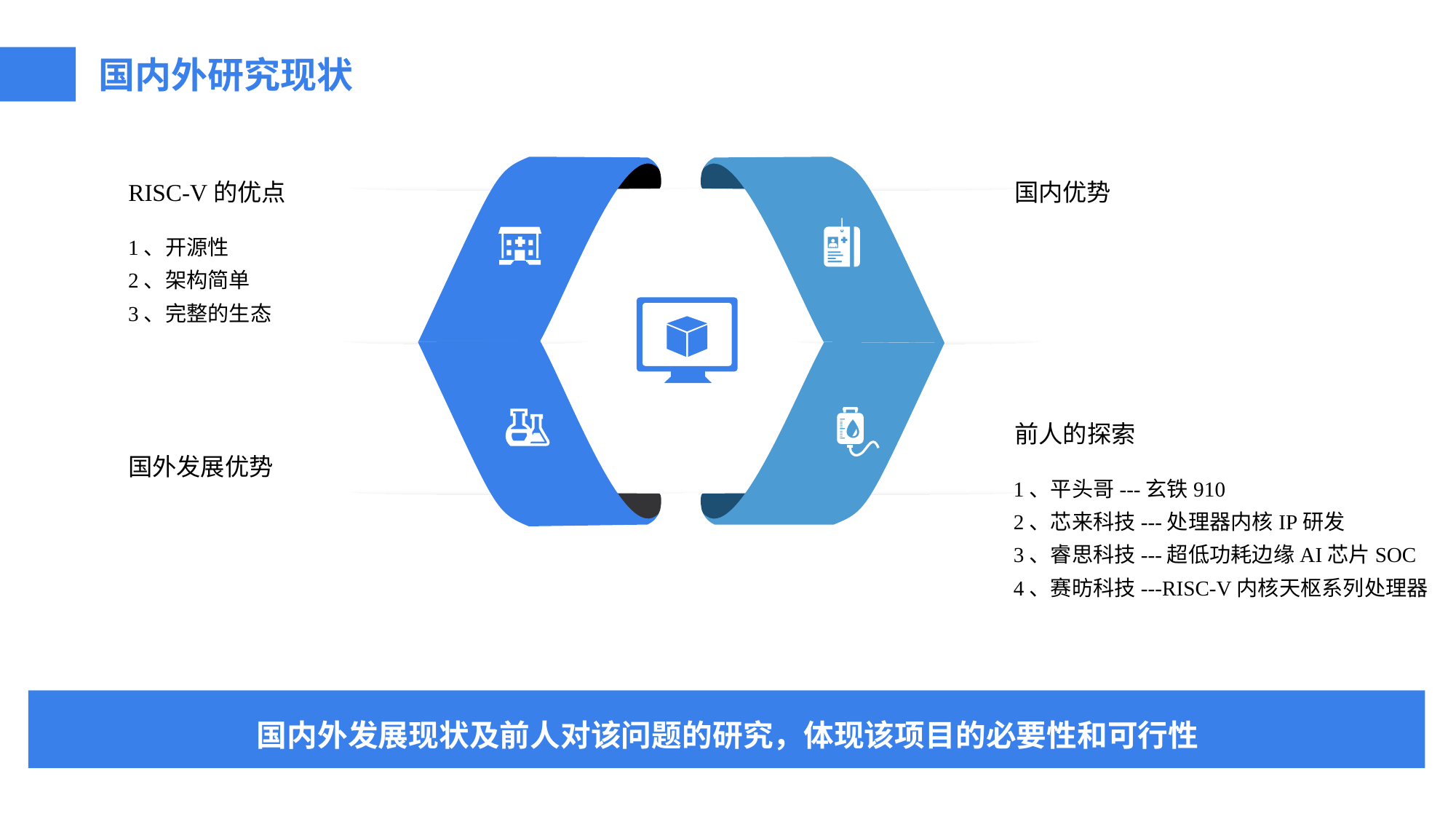

国内外研究现状

RISC-V的优点
1、开源性
2、架构简单
3、完整的生态
国内优势

前人的探索
1、平头哥---玄铁910
2、芯来科技---处理器内核IP研发
3、睿思科技---超低功耗边缘AI芯片SOC
4、赛昉科技---RISC-V内核天枢系列处理器
国外发展优势

国内外发展现状及前人对该问题的研究，体现该项目的必要性和可行性